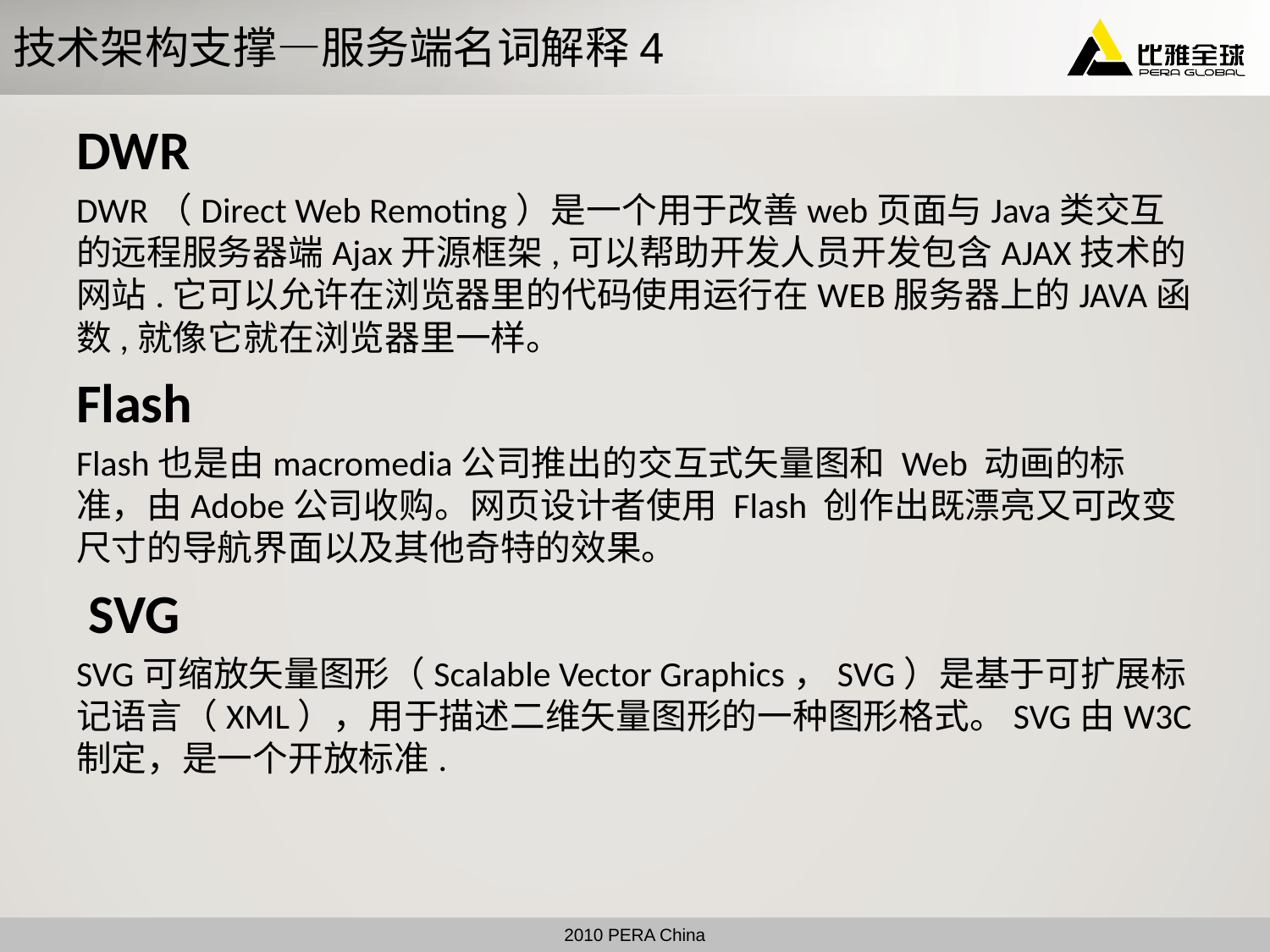

# 技术架构支撑—服务端名词解释4
DWR
DWR（Direct Web Remoting）是一个用于改善web页面与Java类交互的远程服务器端Ajax开源框架,可以帮助开发人员开发包含AJAX技术的网站.它可以允许在浏览器里的代码使用运行在WEB服务器上的JAVA函数,就像它就在浏览器里一样。
Flash
Flash也是由macromedia公司推出的交互式矢量图和 Web 动画的标准，由Adobe公司收购。网页设计者使用 Flash 创作出既漂亮又可改变尺寸的导航界面以及其他奇特的效果。
 SVG
SVG可缩放矢量图形（Scalable Vector Graphics，SVG）是基于可扩展标记语言（XML），用于描述二维矢量图形的一种图形格式。SVG由W3C制定，是一个开放标准.